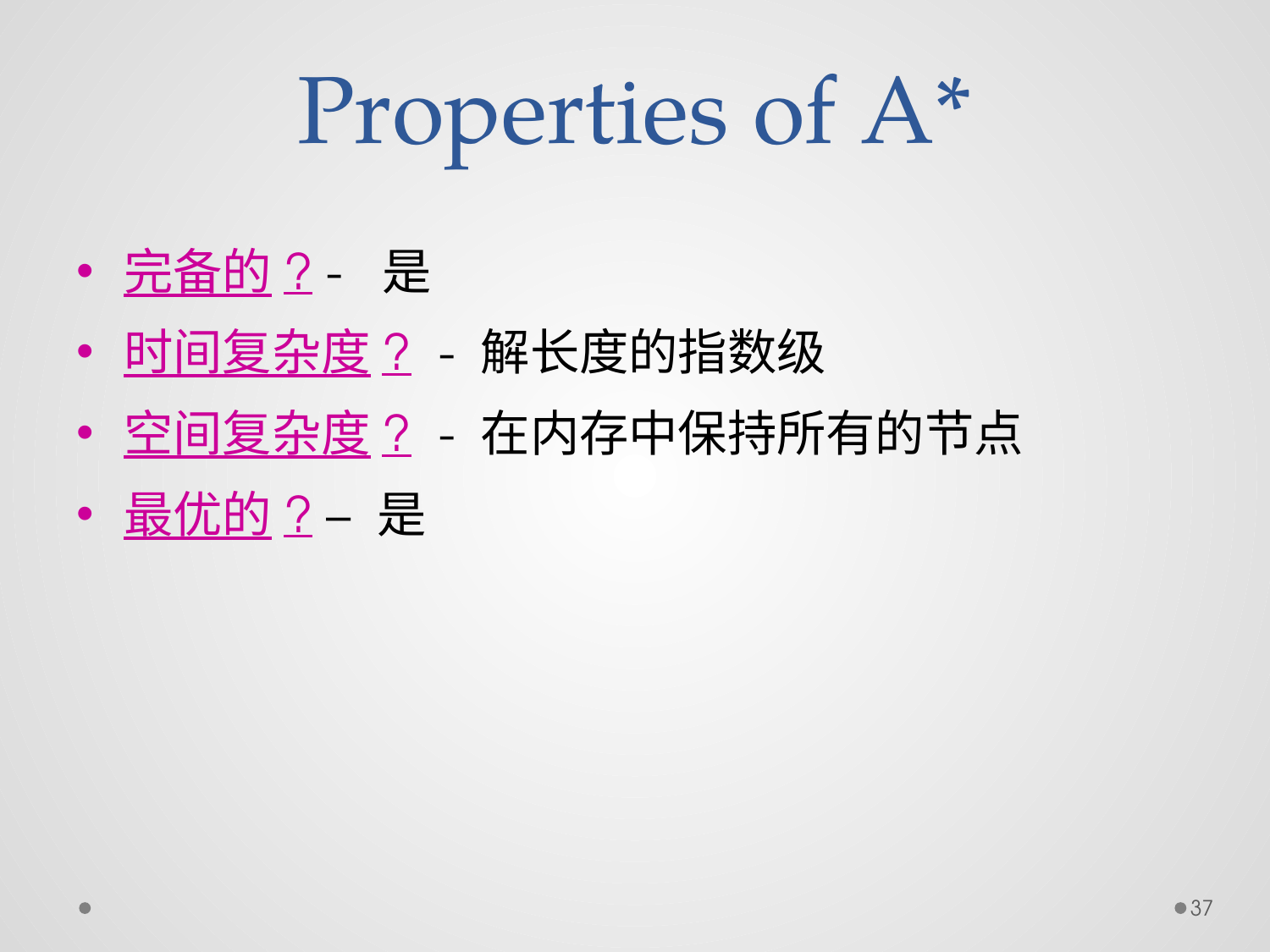

# Properties of A*
完备的? -  是
时间复杂度?  - 解长度的指数级
空间复杂度?  - 在内存中保持所有的节点
最优的? – 是
37